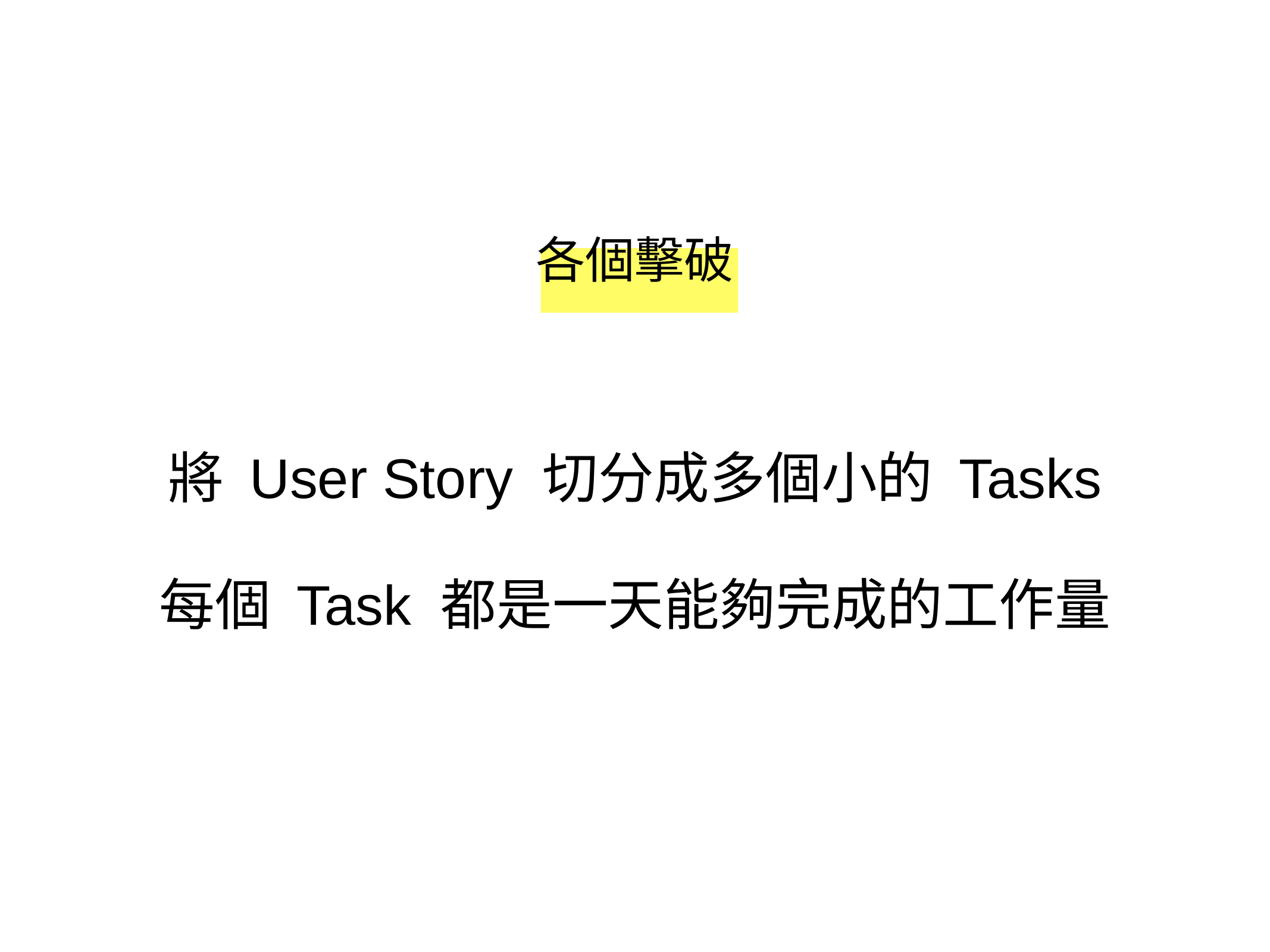

# 各個擊破

將 User Story 切分成多個小的 Tasks
每個 Task 都是一天能夠完成的工作量